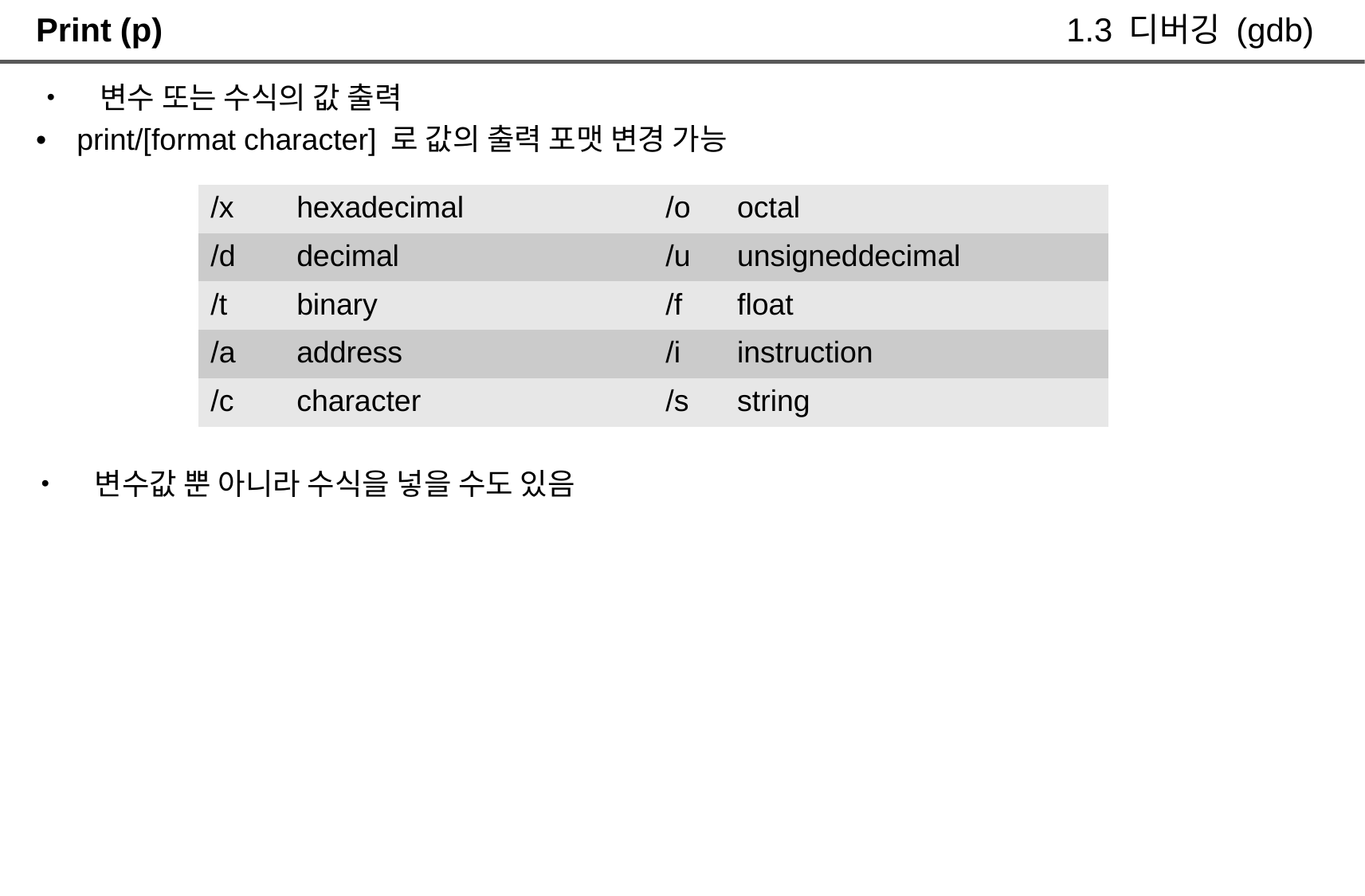

Print (p)

•    변수 또는 수식의 값 출력
•    print/[format character] 로 값의 출력 포맷 변경 가능
1.3 디버깅 (gdb)

| /x | hexadecimal | /o | octal |
| --- | --- | --- | --- |
| /d | decimal | /u | unsigneddecimal |
| /t | binary | /f | float |
| /a | address | /i | instruction |
| /c | character | /s | string |
•    변수값 뿐 아니라 수식을 넣을 수도 있음